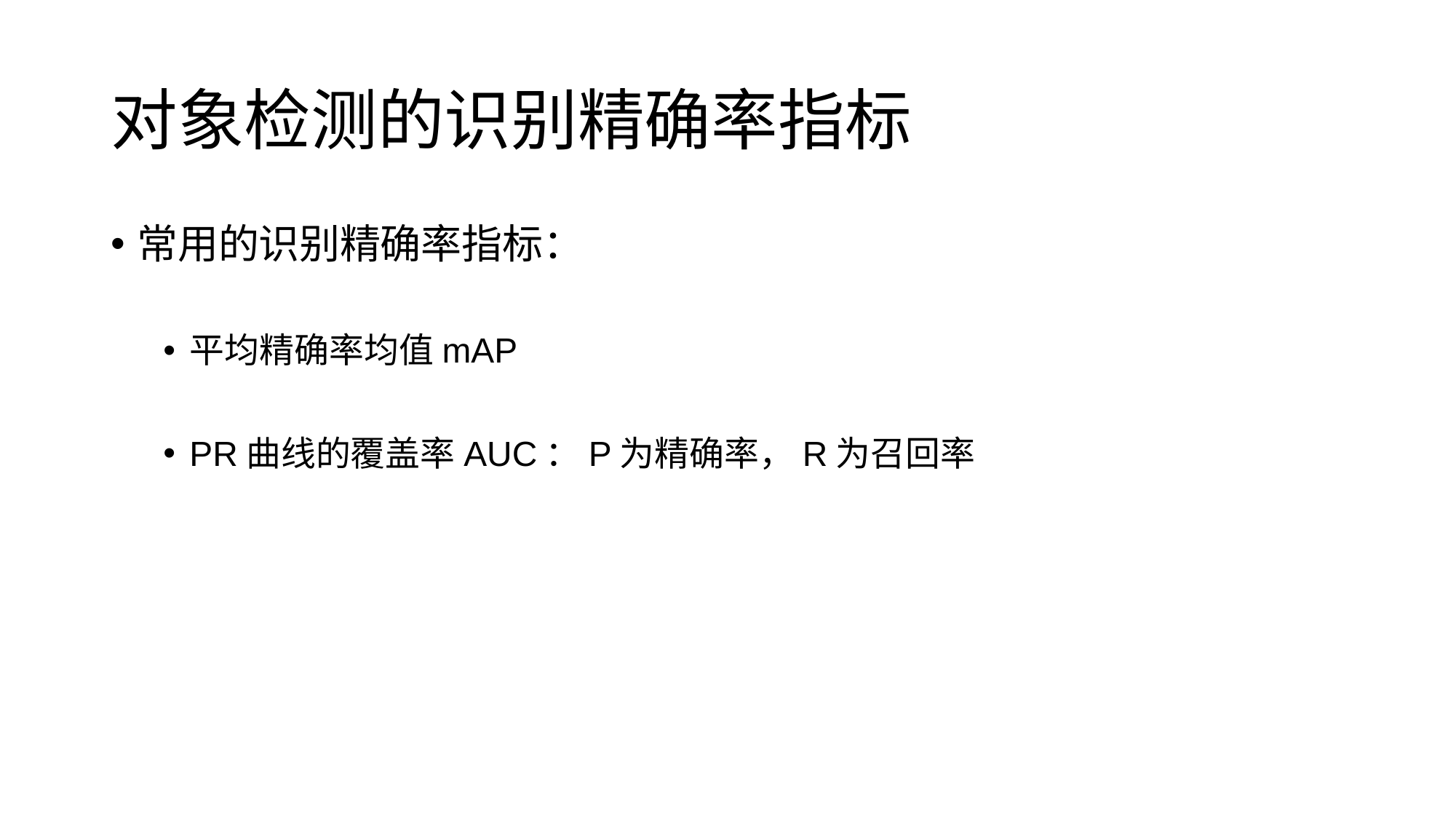

# 对象检测的识别精确率指标
常用的识别精确率指标：

平均精确率均值mAP

PR曲线的覆盖率AUC：P为精确率，R为召回率